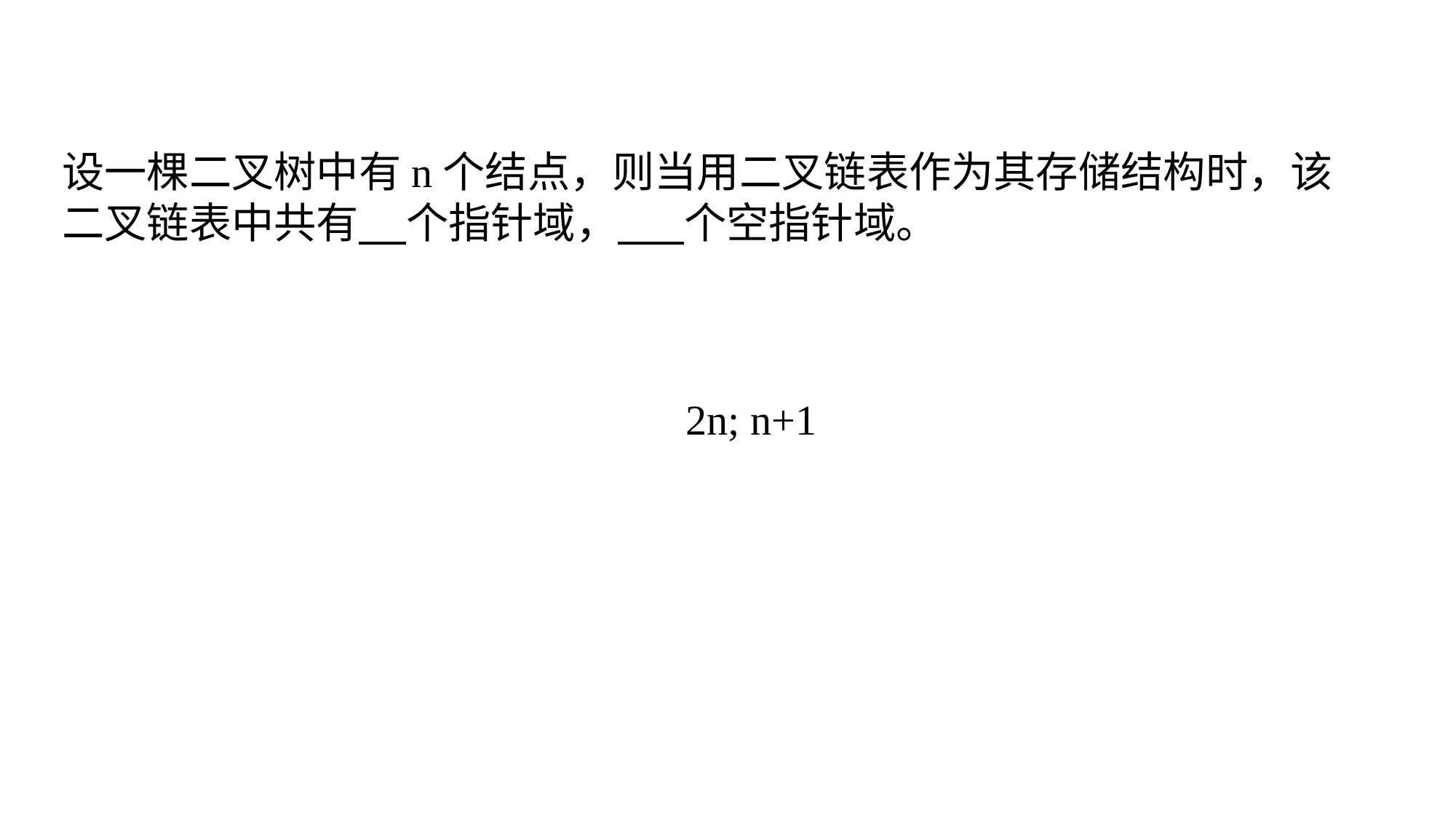

设一棵二叉树中有n个结点，则当用二叉链表作为其存储结构时，该二叉链表中共有     个指针域，       个空指针域。
2n; n+1